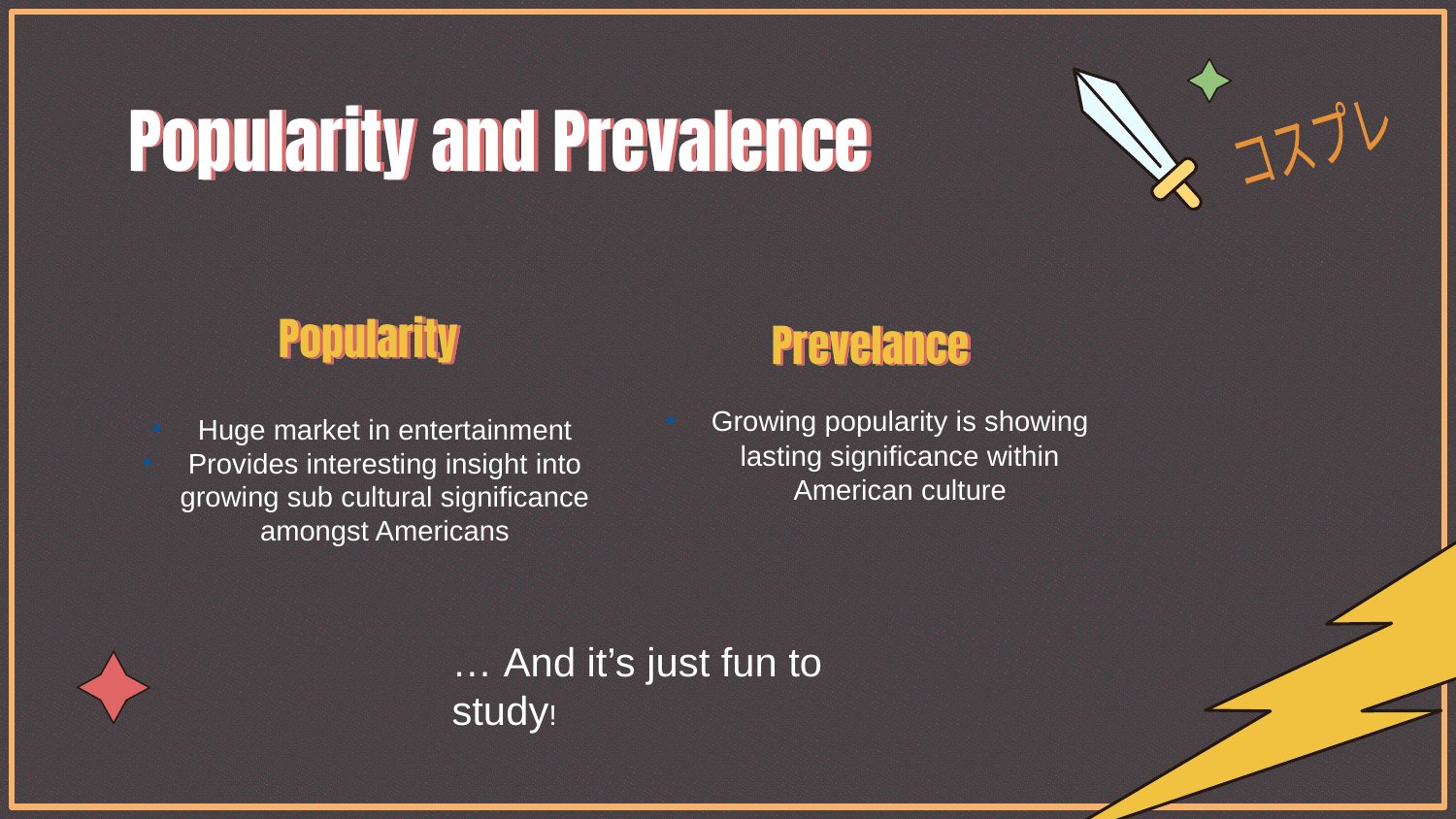

Popularity and Prevalence
コスプレ
# Popularity
Prevelance
Growing popularity is showing lasting significance within American culture

Huge market in entertainment
Provides interesting insight into growing sub cultural significance amongst Americans
… And it’s just fun to study!